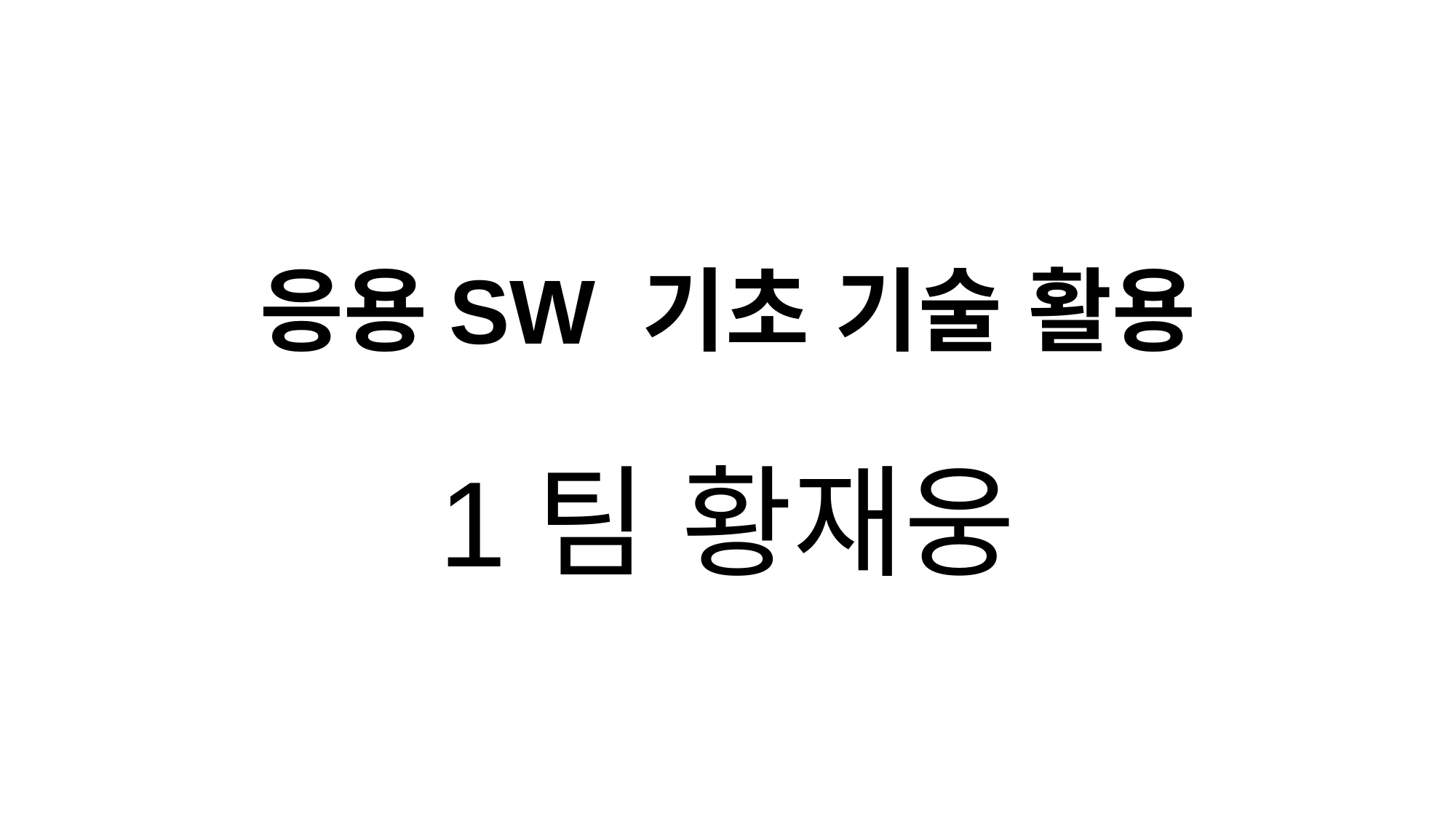

# 응용SW 기초 기술 활용 1팀 황재웅